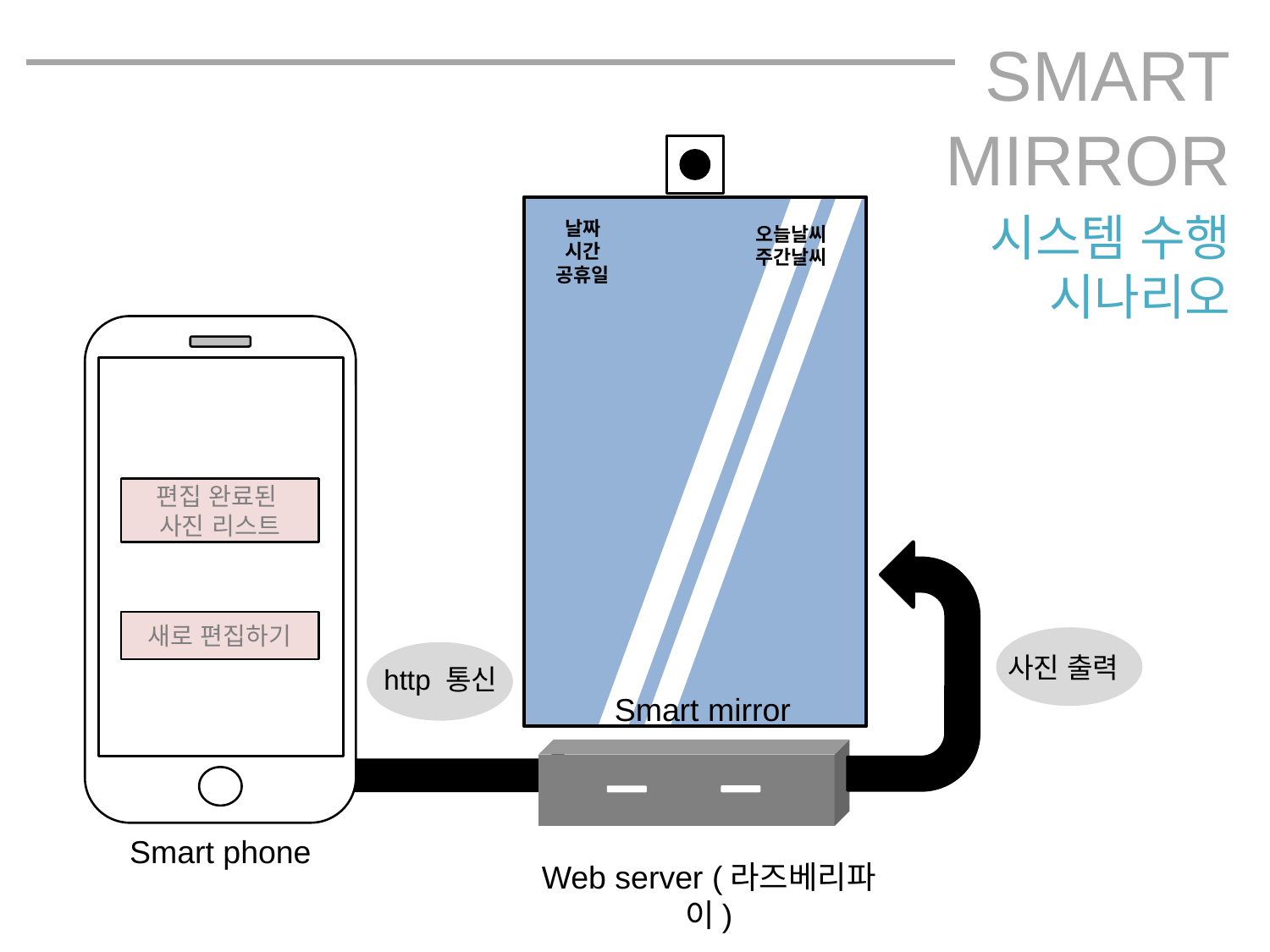

SMART
MIRROR

시스템 수행
시나리오
날짜
시간
공휴일
오늘날씨
주간날씨

편집 완료된
사진 리스트
새로 편집하기

사진 출력
http 통신
Smart mirror

Smart phone
Web server (라즈베리파이)